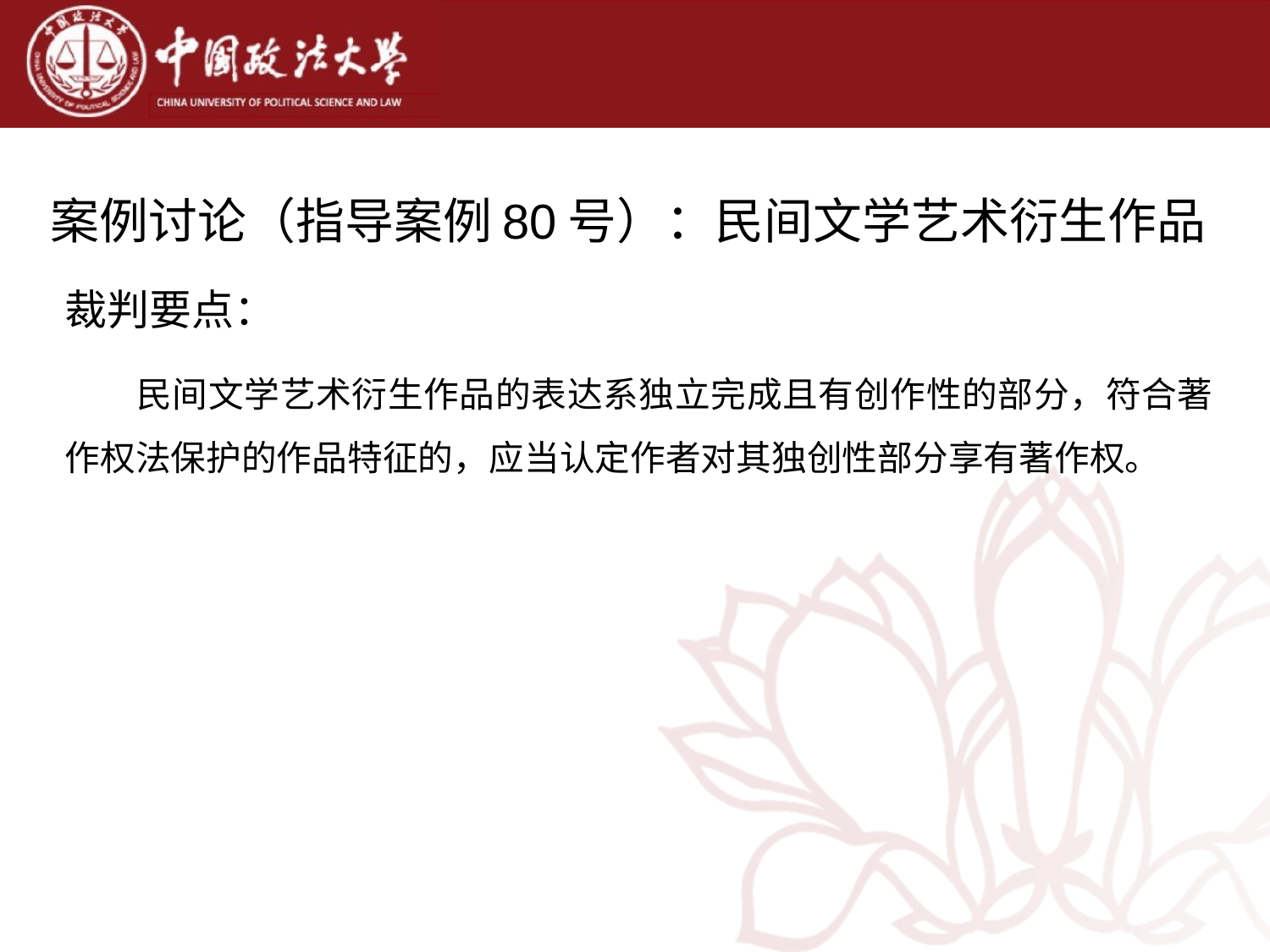

# 案例讨论（指导案例80号）：民间文学艺术衍生作品
裁判要点：
　　民间文学艺术衍生作品的表达系独立完成且有创作性的部分，符合著作权法保护的作品特征的，应当认定作者对其独创性部分享有著作权。